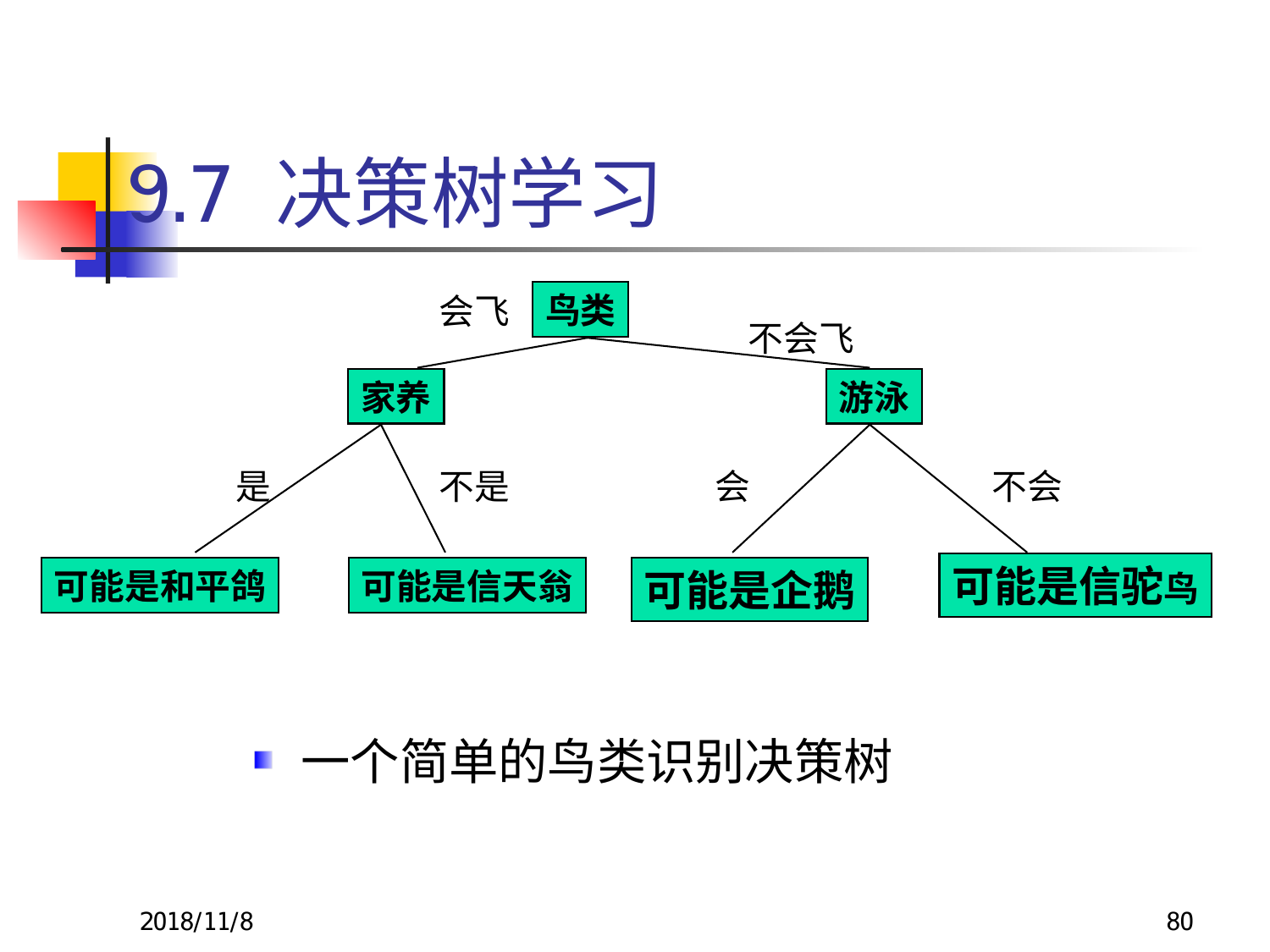

# 9.7 决策树学习
鸟类
会飞
不会飞

家养
游泳

是
不是
会
不会
可能是信驼鸟
可能是和平鸽
可能是信天翁
可能是企鹅
一个简单的鸟类识别决策树
2018/11/8
80